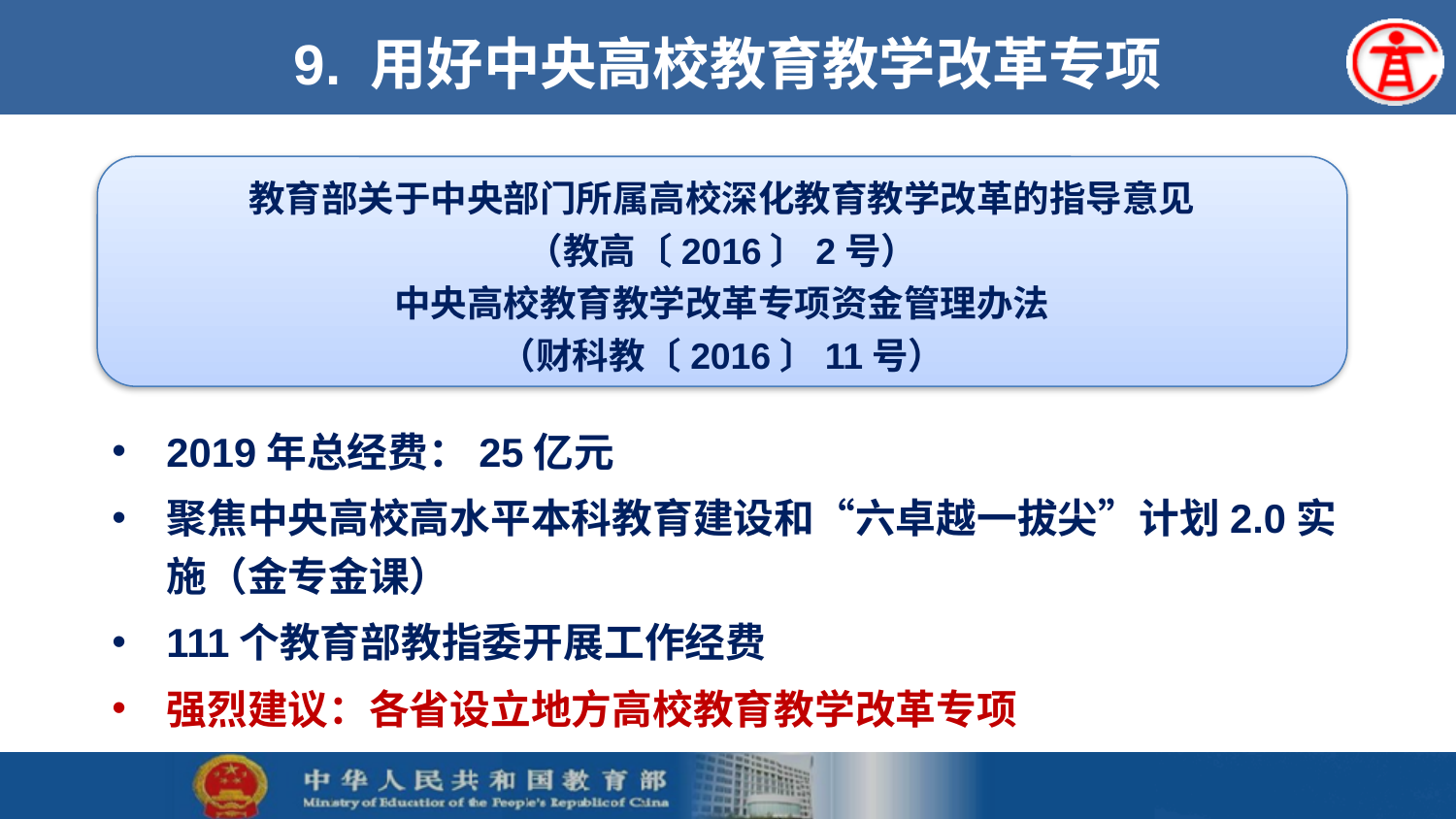

# 9. 用好中央高校教育教学改革专项
教育部关于中央部门所属高校深化教育教学改革的指导意见
（教高〔2016〕2号）
中央高校教育教学改革专项资金管理办法
（财科教〔2016〕11号）
2019年总经费：25亿元
聚焦中央高校高水平本科教育建设和“六卓越一拔尖”计划2.0实施（金专金课）
111个教育部教指委开展工作经费
强烈建议：各省设立地方高校教育教学改革专项